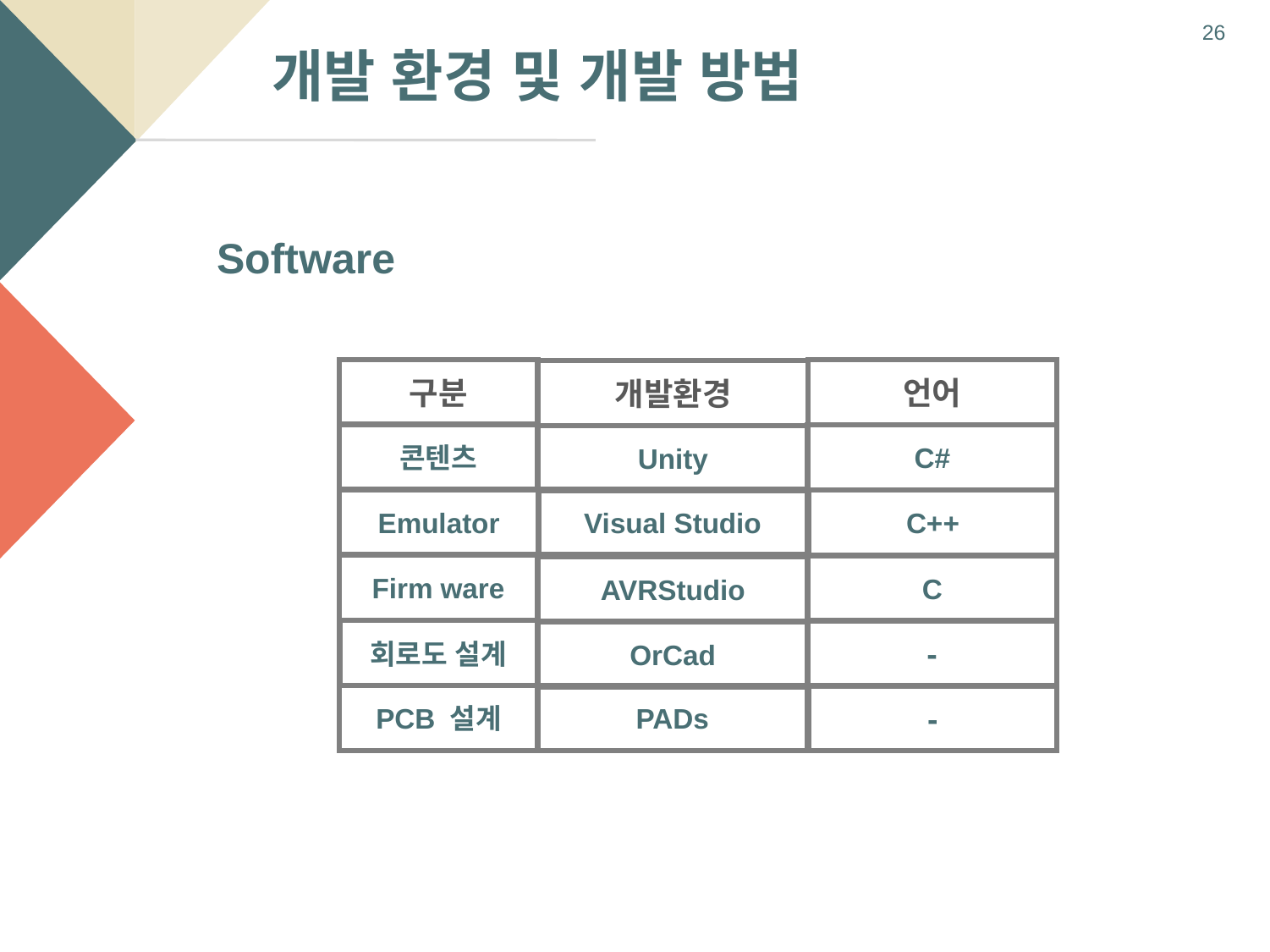

26
개발 환경 및 개발 방법
Software
구분
언어
개발환경
콘텐츠
C#
Unity
Visual Studio
Emulator
C++
Firm ware
C
AVRStudio
회로도 설계
-
OrCad
PADs
PCB 설계
-